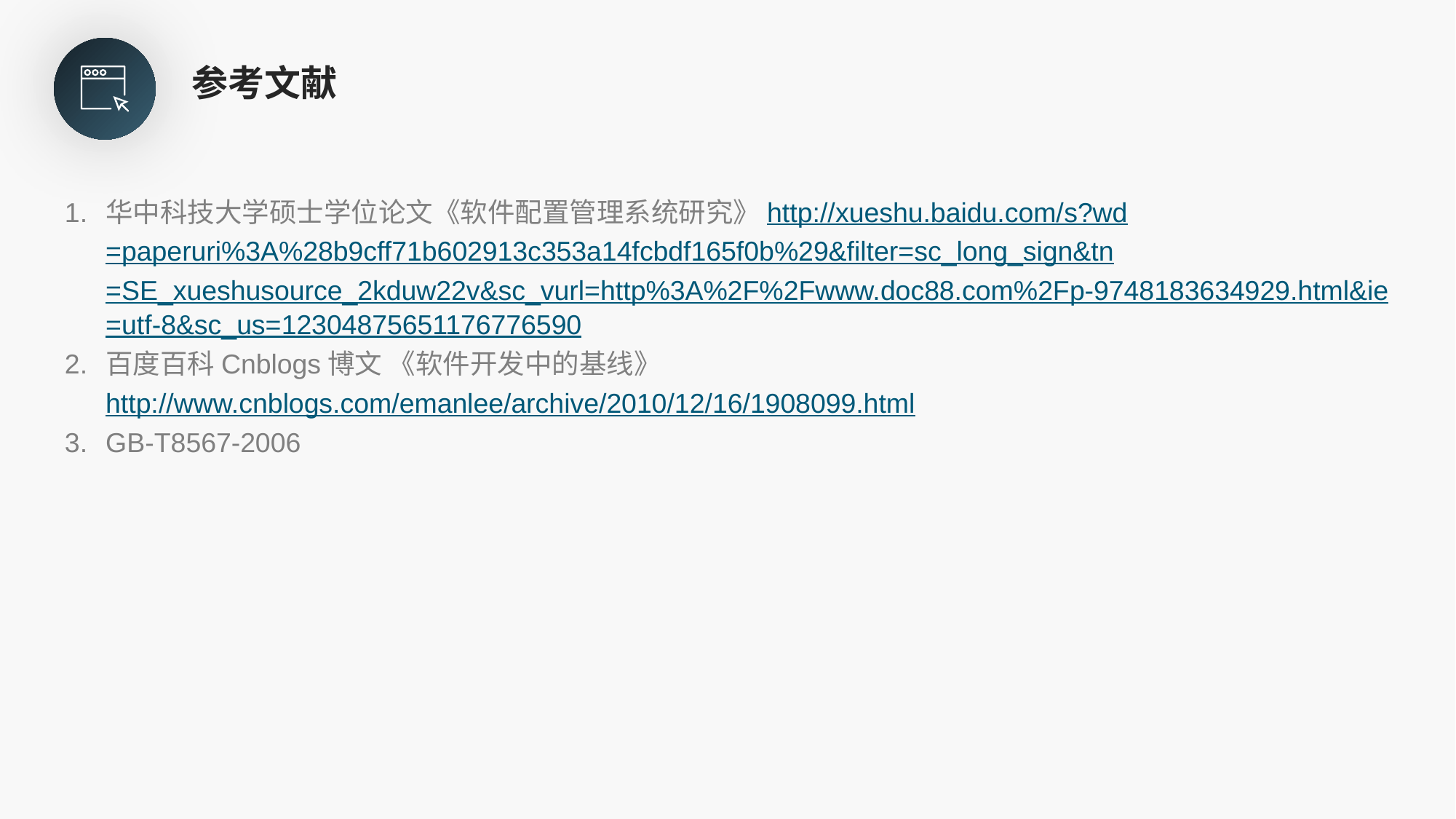

参考文献

华中科技大学硕士学位论文《软件配置管理系统研究》http://xueshu.baidu.com/s?wd=paperuri%3A%28b9cff71b602913c353a14fcbdf165f0b%29&filter=sc_long_sign&tn=SE_xueshusource_2kduw22v&sc_vurl=http%3A%2F%2Fwww.doc88.com%2Fp-9748183634929.html&ie=utf-8&sc_us=12304875651176776590
百度百科Cnblogs博文 《软件开发中的基线》http://www.cnblogs.com/emanlee/archive/2010/12/16/1908099.html
GB-T8567-2006